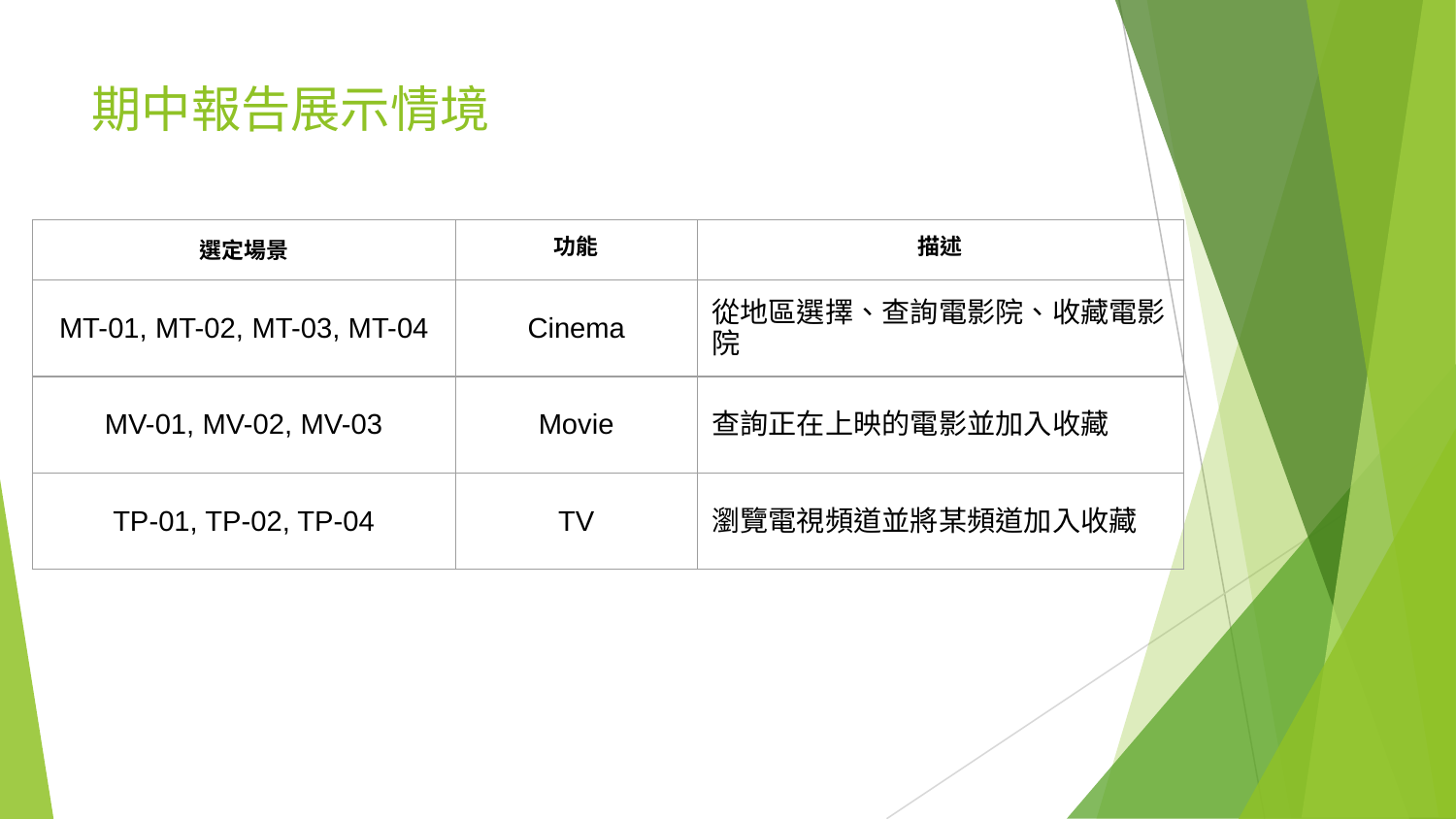

# 期中報告展示情境
| 選定場景 | 功能 | 描述 |
| --- | --- | --- |
| MT-01, MT-02, MT-03, MT-04 | Cinema | 從地區選擇、查詢電影院、收藏電影院 |
| MV-01, MV-02, MV-03 | Movie | 查詢正在上映的電影並加入收藏 |
| TP-01, TP-02, TP-04 | TV | 瀏覽電視頻道並將某頻道加入收藏 |